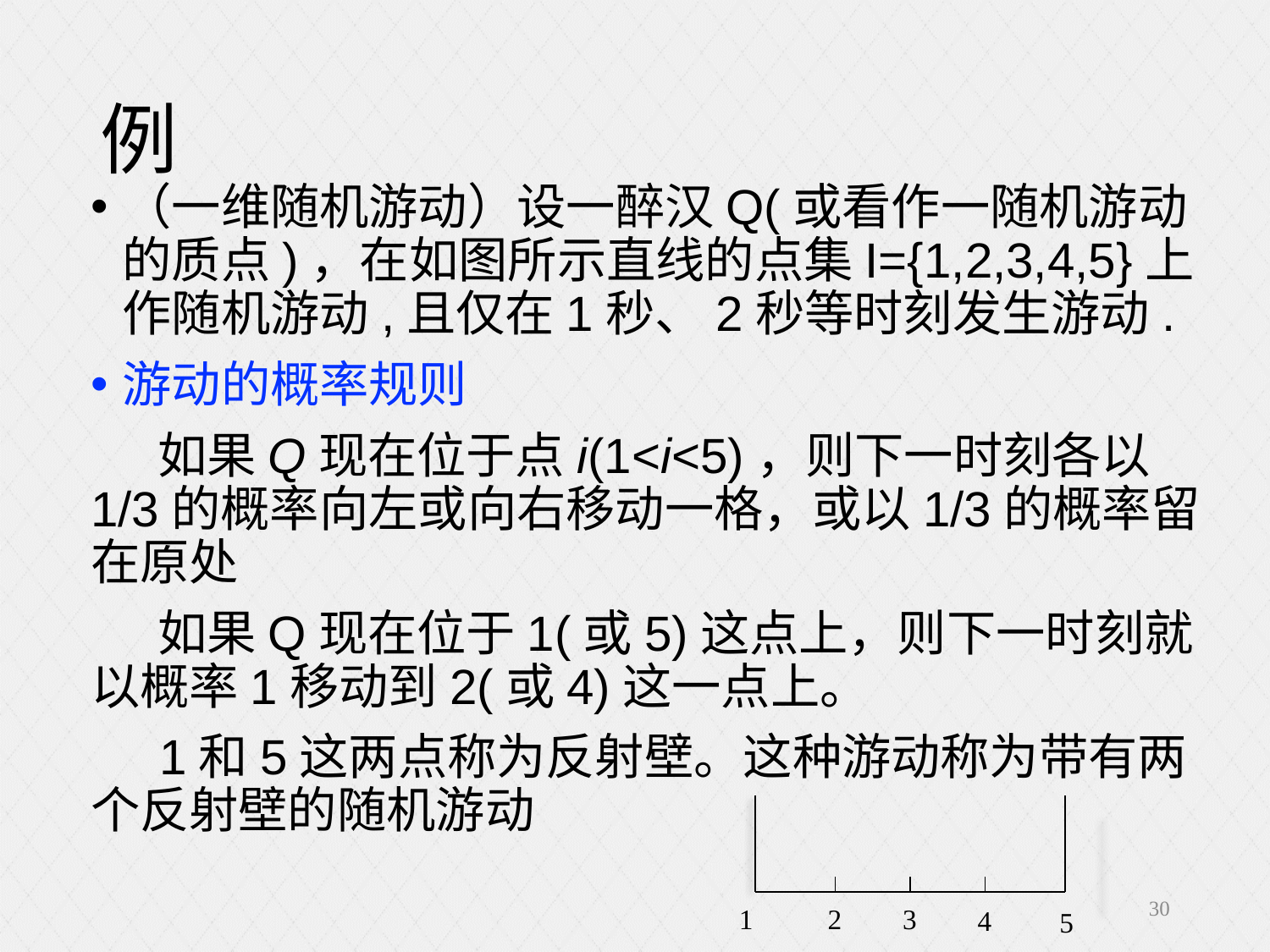

# 例
（一维随机游动）设一醉汉Q(或看作一随机游动的质点)，在如图所示直线的点集I={1,2,3,4,5}上作随机游动,且仅在1秒、2秒等时刻发生游动.
游动的概率规则
     如果Q现在位于点i(1<i<5)，则下一时刻各以1/3的概率向左或向右移动一格，或以1/3的概率留在原处
     如果Q现在位于1(或5)这点上，则下一时刻就以概率1移动到2(或4)这一点上。
     1和5这两点称为反射壁。这种游动称为带有两个反射壁的随机游动
30
3
1
2
4
5